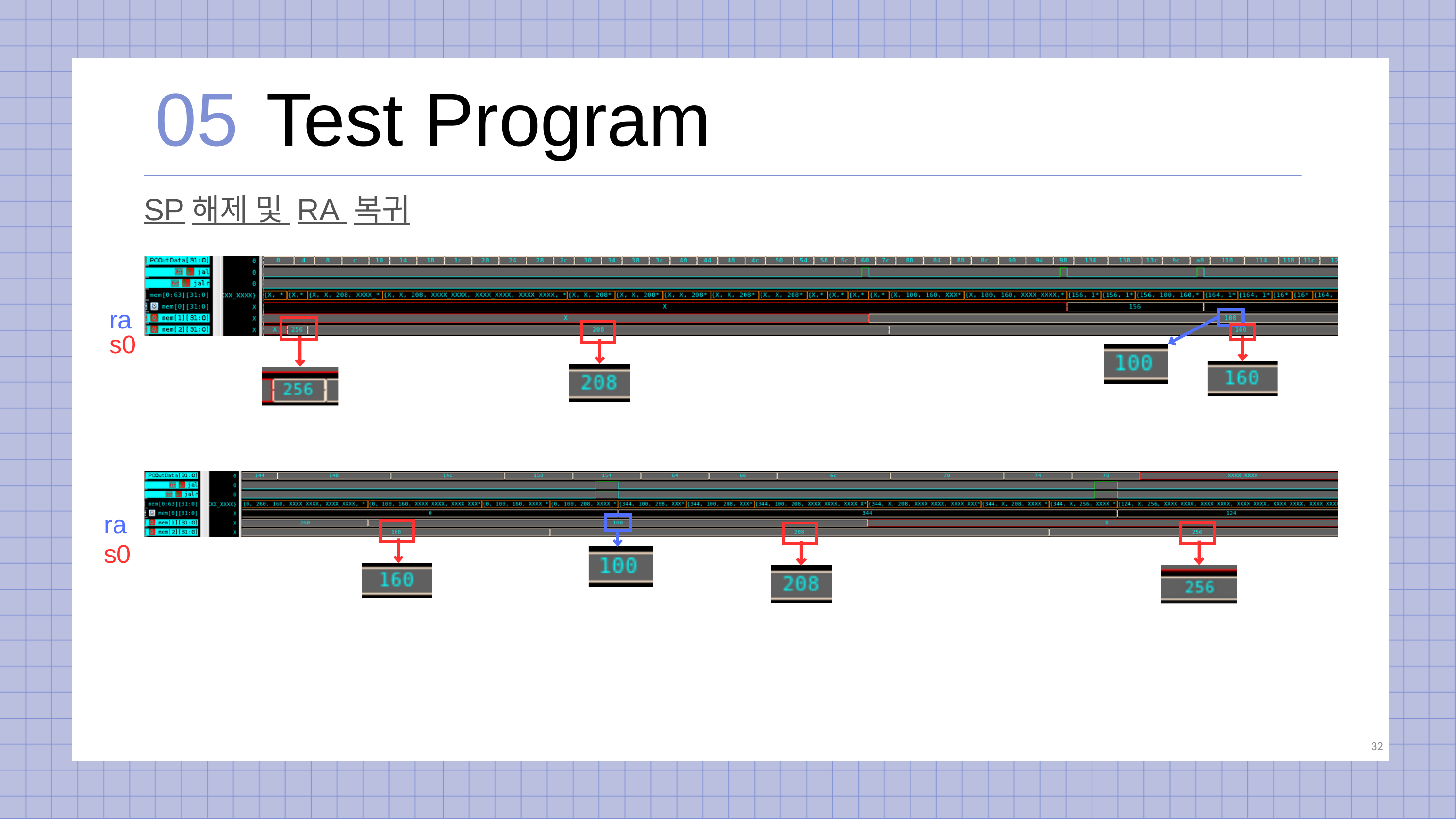

05
Test Program

SP해제 및 RA 복귀

ra
s0

ra
s0

32